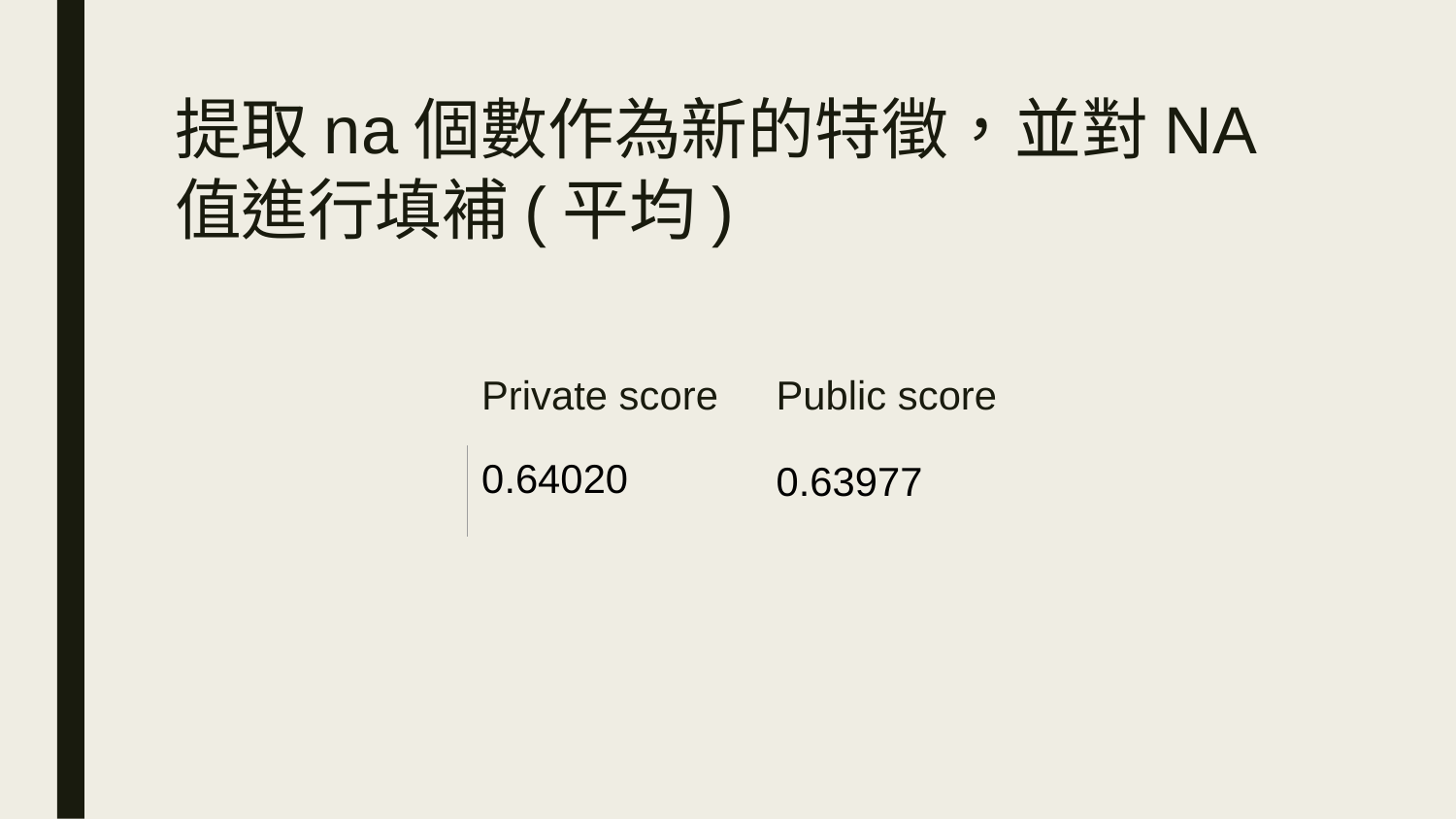

# 提取na個數作為新的特徵，並對NA值進行填補(平均)

| Private score | Public score |
| --- | --- |
| 0.64020 | 0.63977 |